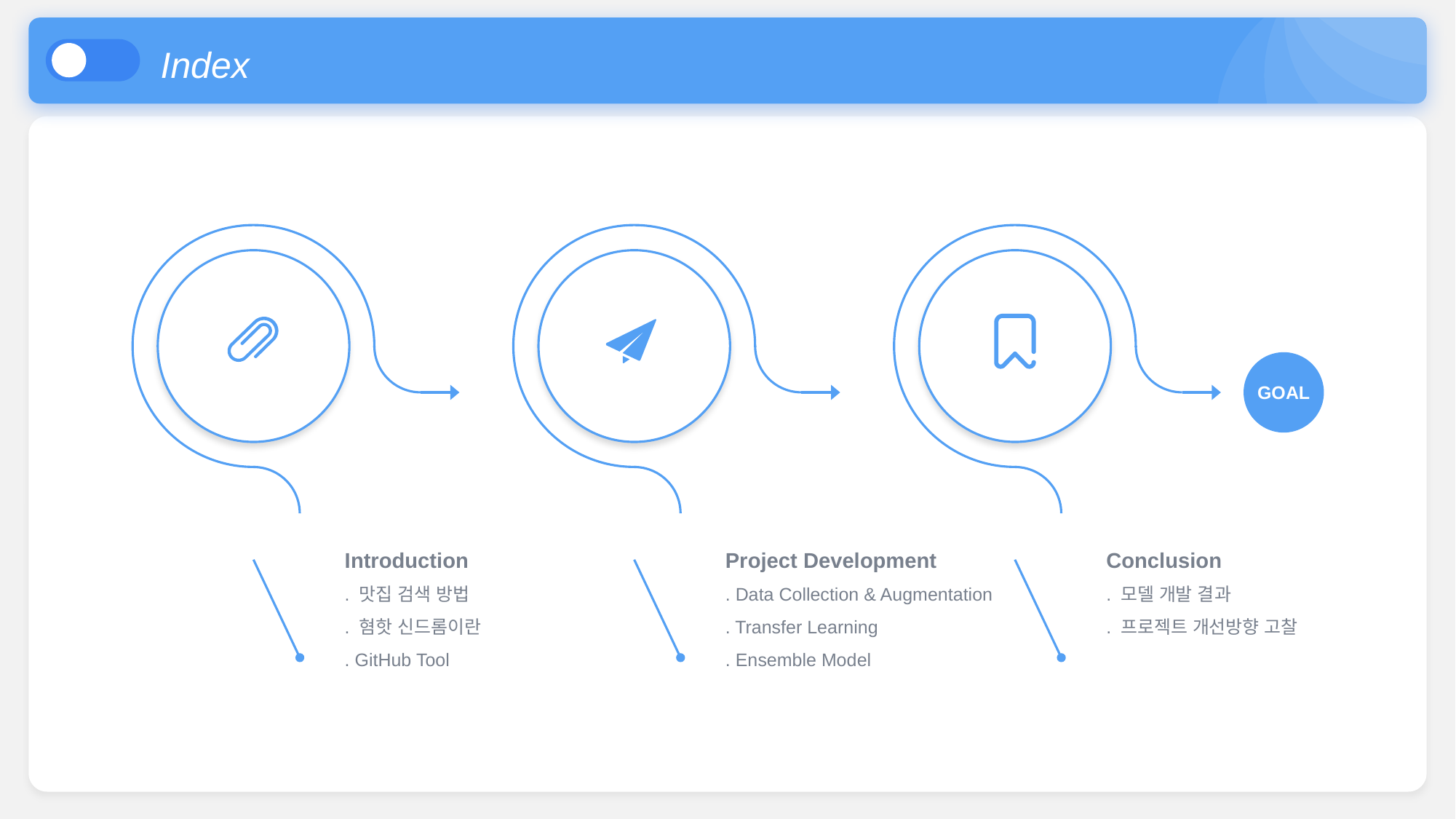

Index

GOAL

Introduction
. 맛집 검색 방법
. 혐핫 신드롬이란
. GitHub Tool
Project Development
. Data Collection & Augmentation
. Transfer Learning
. Ensemble Model
Conclusion
. 모델 개발 결과
. 프로젝트 개선방향 고찰